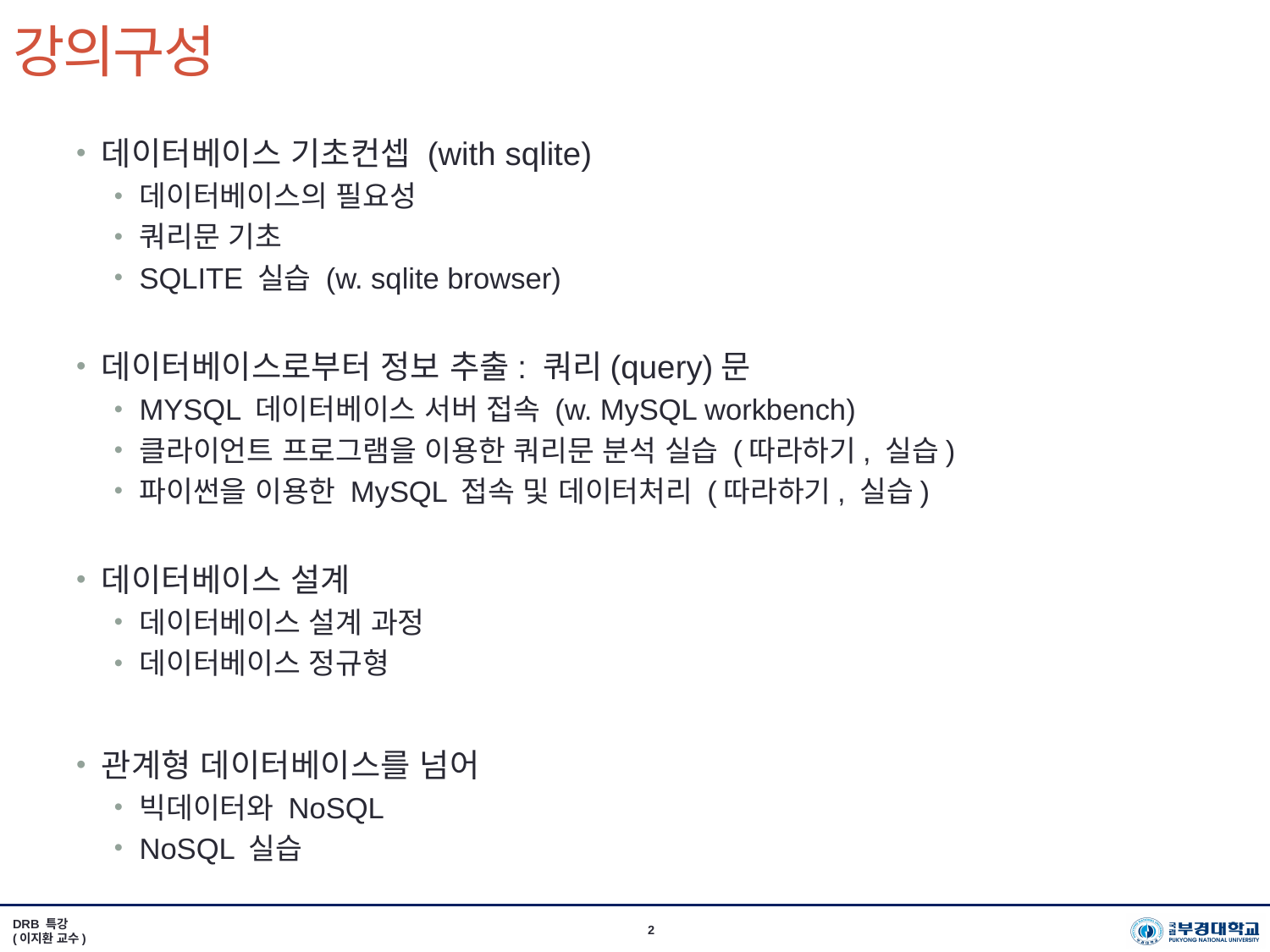

# 강의구성
데이터베이스 기초컨셉 (with sqlite)
데이터베이스의 필요성
쿼리문 기초
SQLITE 실습 (w. sqlite browser)

데이터베이스로부터 정보 추출: 쿼리(query)문
MYSQL 데이터베이스 서버 접속 (w. MySQL workbench)
클라이언트 프로그램을 이용한 쿼리문 분석 실습 (따라하기, 실습)
파이썬을 이용한 MySQL 접속 및 데이터처리 (따라하기, 실습)

데이터베이스 설계
데이터베이스 설계 과정
데이터베이스 정규형

관계형 데이터베이스를 넘어
빅데이터와 NoSQL
NoSQL 실습

DRB 특강
(이지환 교수)